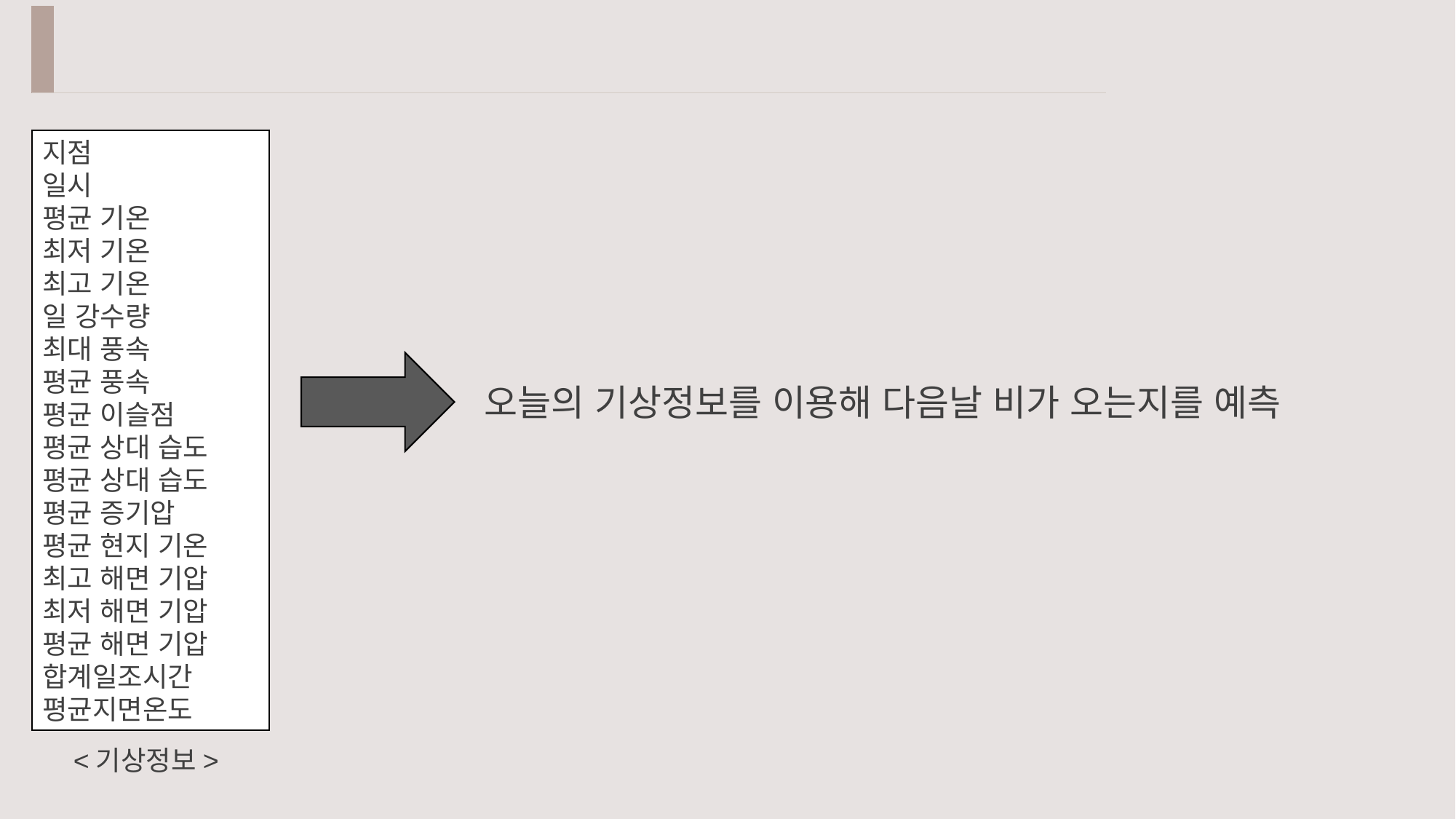

지점
일시
평균 기온
최저 기온
최고 기온
일 강수량
최대 풍속
평균 풍속
평균 이슬점
평균 상대 습도
평균 상대 습도
평균 증기압
평균 현지 기온
최고 해면 기압
최저 해면 기압
평균 해면 기압
합계일조시간
평균지면온도

오늘의 기상정보를 이용해 다음날 비가 오는지를 예측
<기상정보>